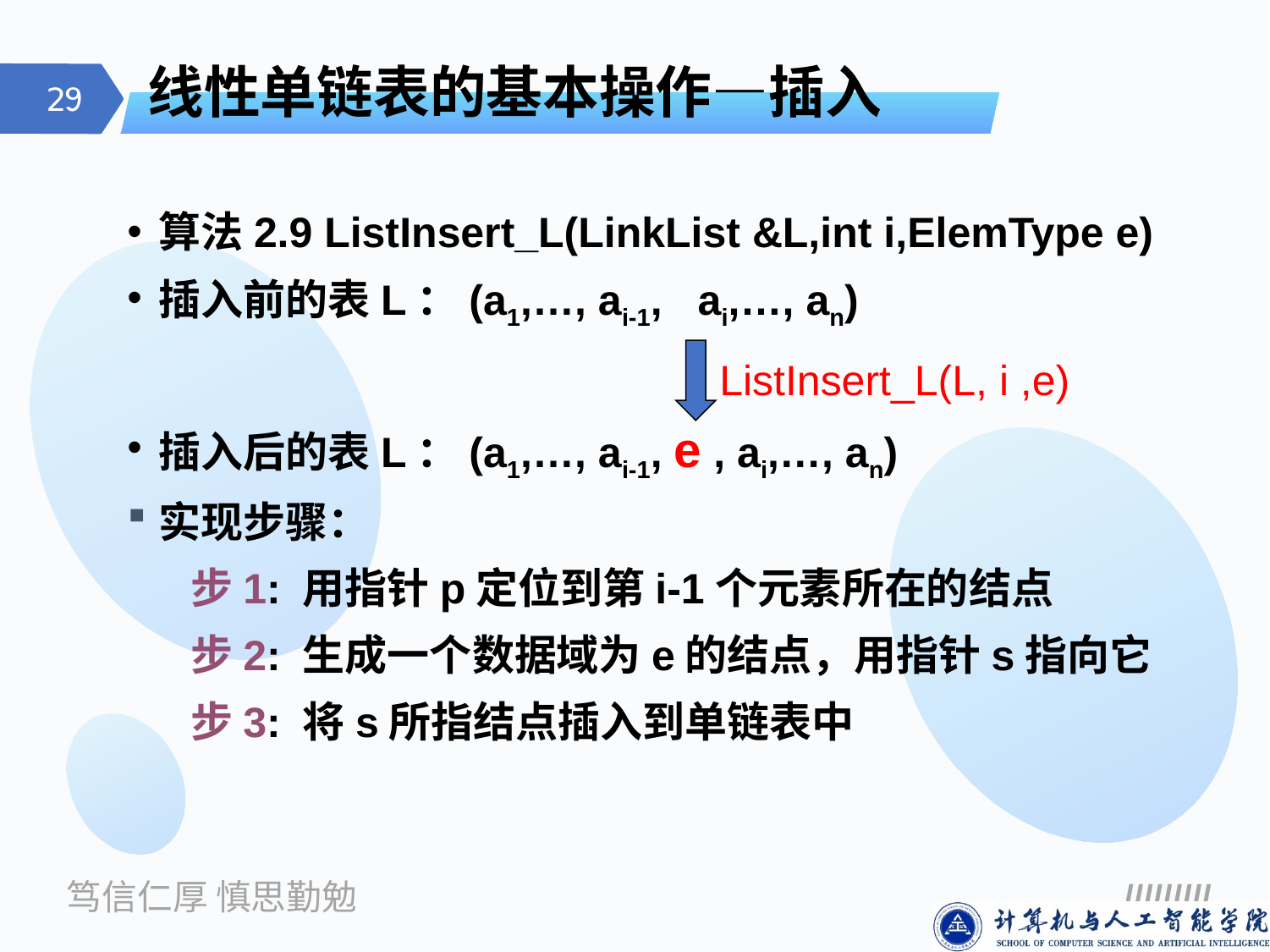

# 线性单链表的基本操作—插入
算法2.9 ListInsert_L(LinkList &L,int i,ElemType e)
插入前的表L：(a1,…, ai-1,   ai,…, an)

插入后的表L：(a1,…, ai-1, e , ai,…, an)
实现步骤：
步1: 用指针p定位到第i-1个元素所在的结点
步2: 生成一个数据域为e的结点，用指针s指向它
步3: 将s所指结点插入到单链表中

ListInsert_L(L, i ,e)